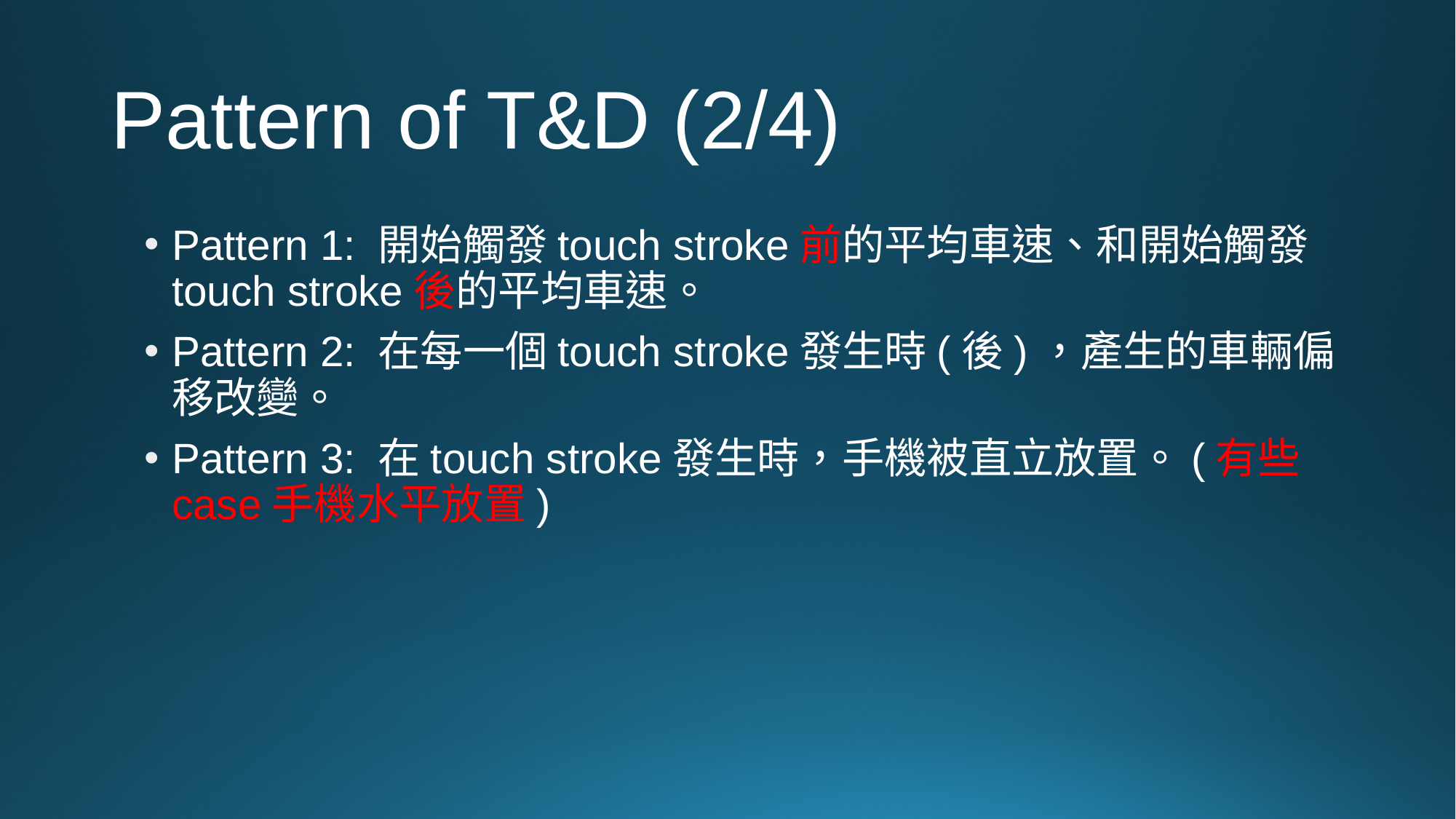

# Pattern of T&D (2/4)
Pattern 1: 開始觸發touch stroke前的平均車速、和開始觸發touch stroke後的平均車速。
Pattern 2: 在每一個touch stroke發生時(後)，產生的車輛偏移改變。
Pattern 3: 在touch stroke發生時，手機被直立放置。(有些case手機水平放置)